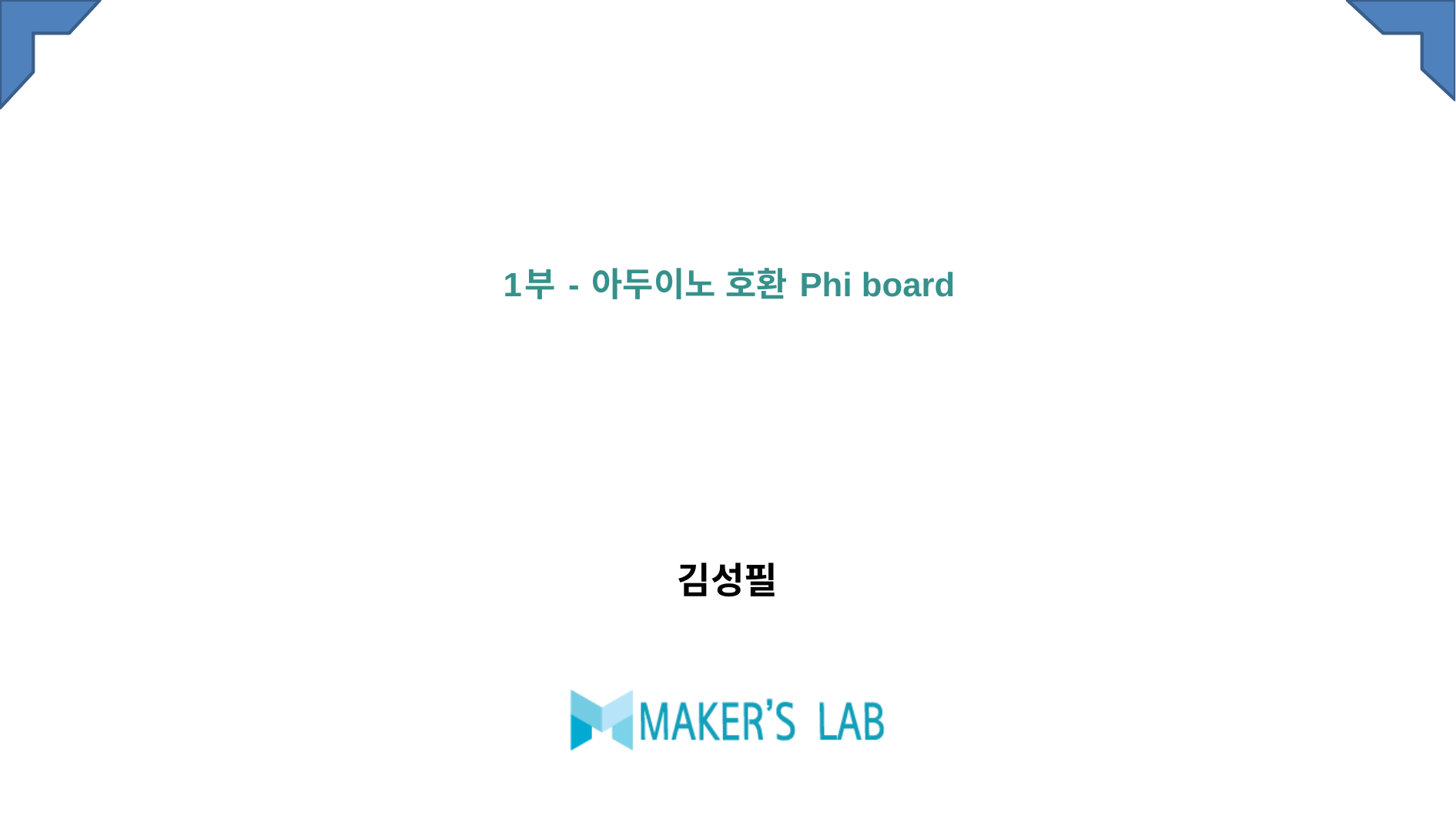

# 1부 - 아두이노 호환 Phi board
김성필